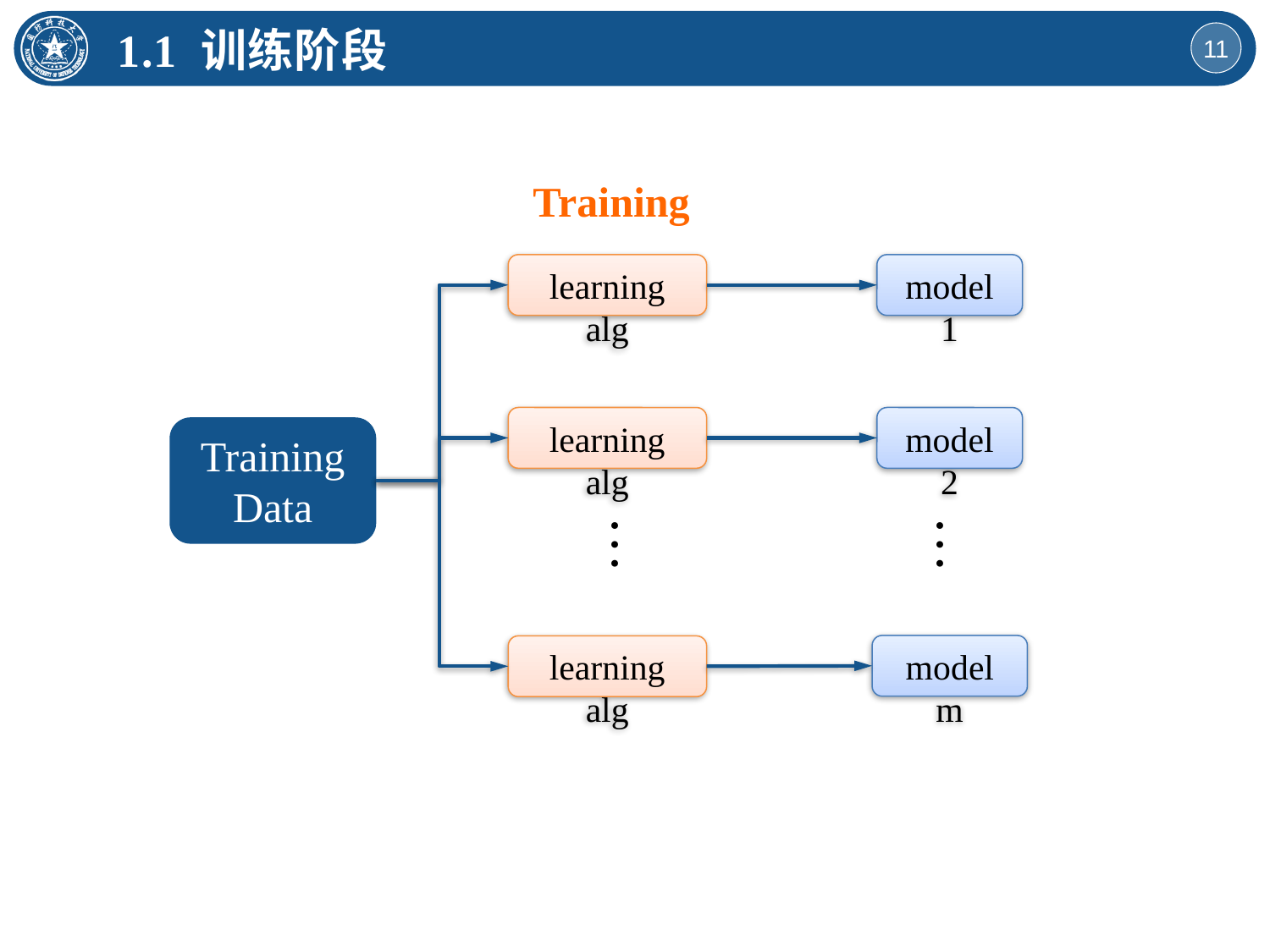

1.1 训练阶段
Training
learning alg
model 1
learning alg
model 2
Training
Data
…
…
model m
learning alg